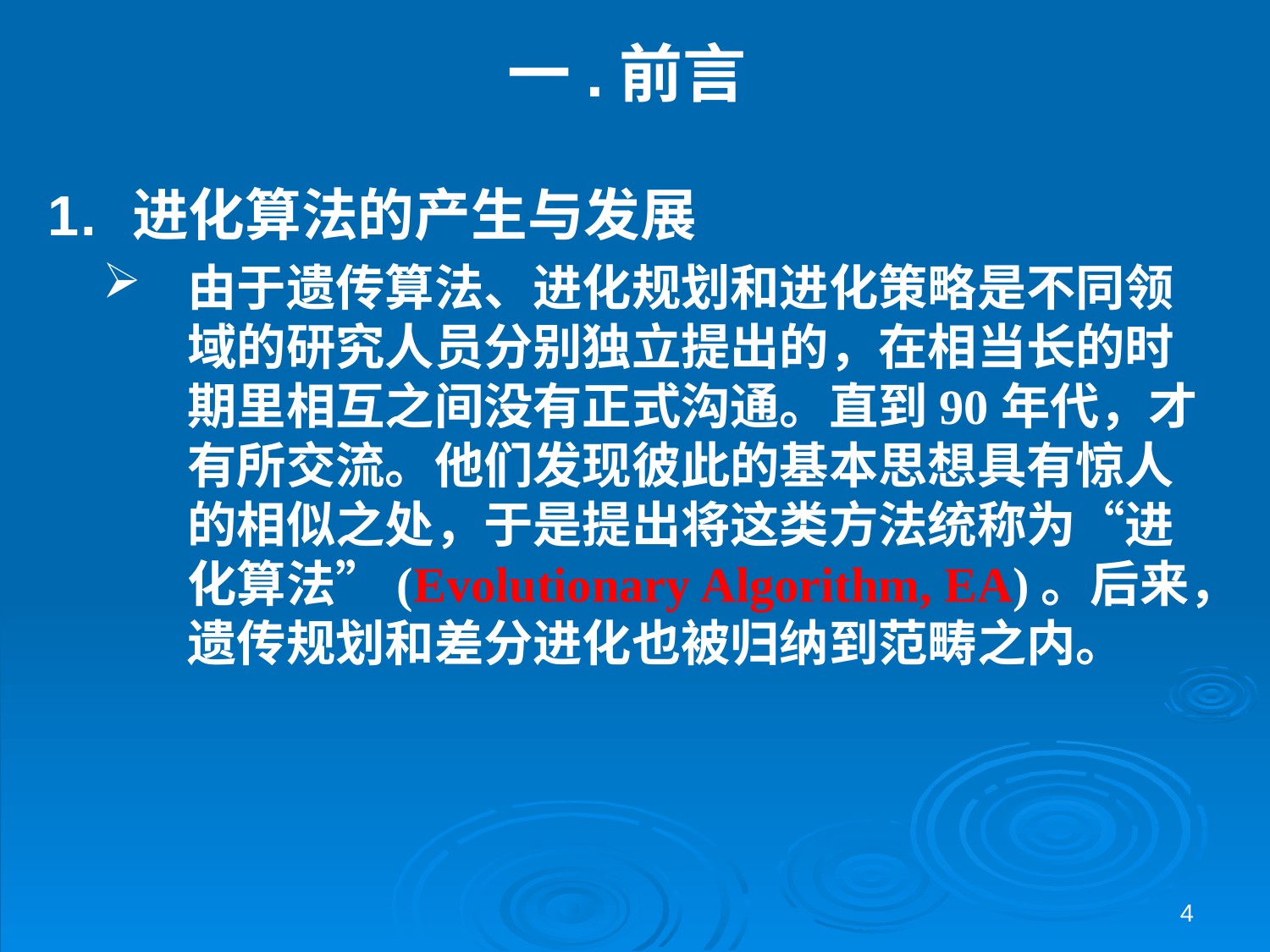

# 一.前言
进化算法的产生与发展
由于遗传算法、进化规划和进化策略是不同领域的研究人员分别独立提出的，在相当长的时期里相互之间没有正式沟通。直到90年代，才有所交流。他们发现彼此的基本思想具有惊人的相似之处，于是提出将这类方法统称为“进化算法”(Evolutionary Algorithm, EA)。后来，遗传规划和差分进化也被归纳到范畴之内。
4